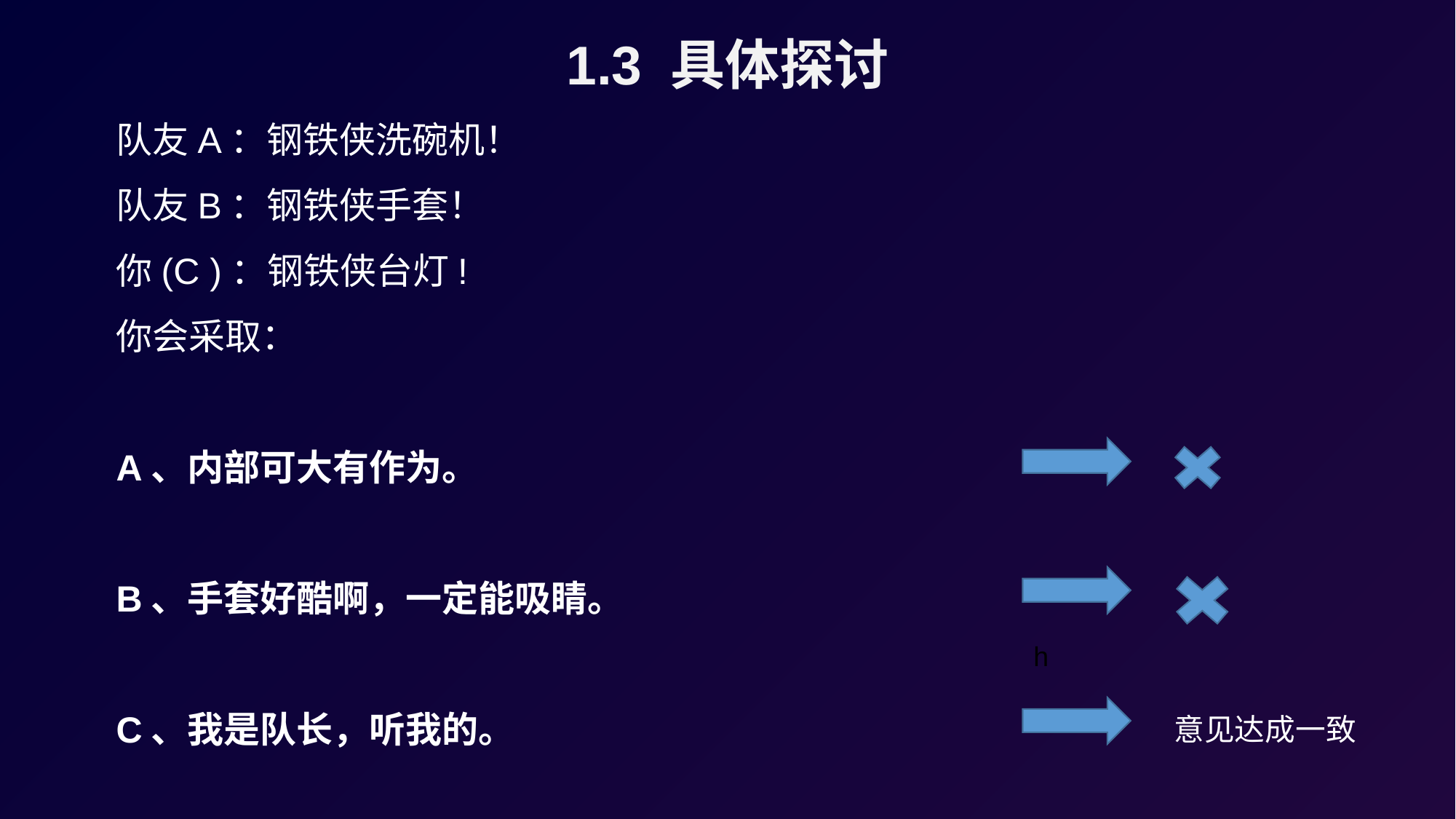

1.3 具体探讨
队友A：钢铁侠洗碗机！
队友B：钢铁侠手套！
你(C )：钢铁侠台灯!
你会采取：

A、内部可大有作为。

B、手套好酷啊，一定能吸睛。

C、我是队长，听我的。

h

意见达成一致